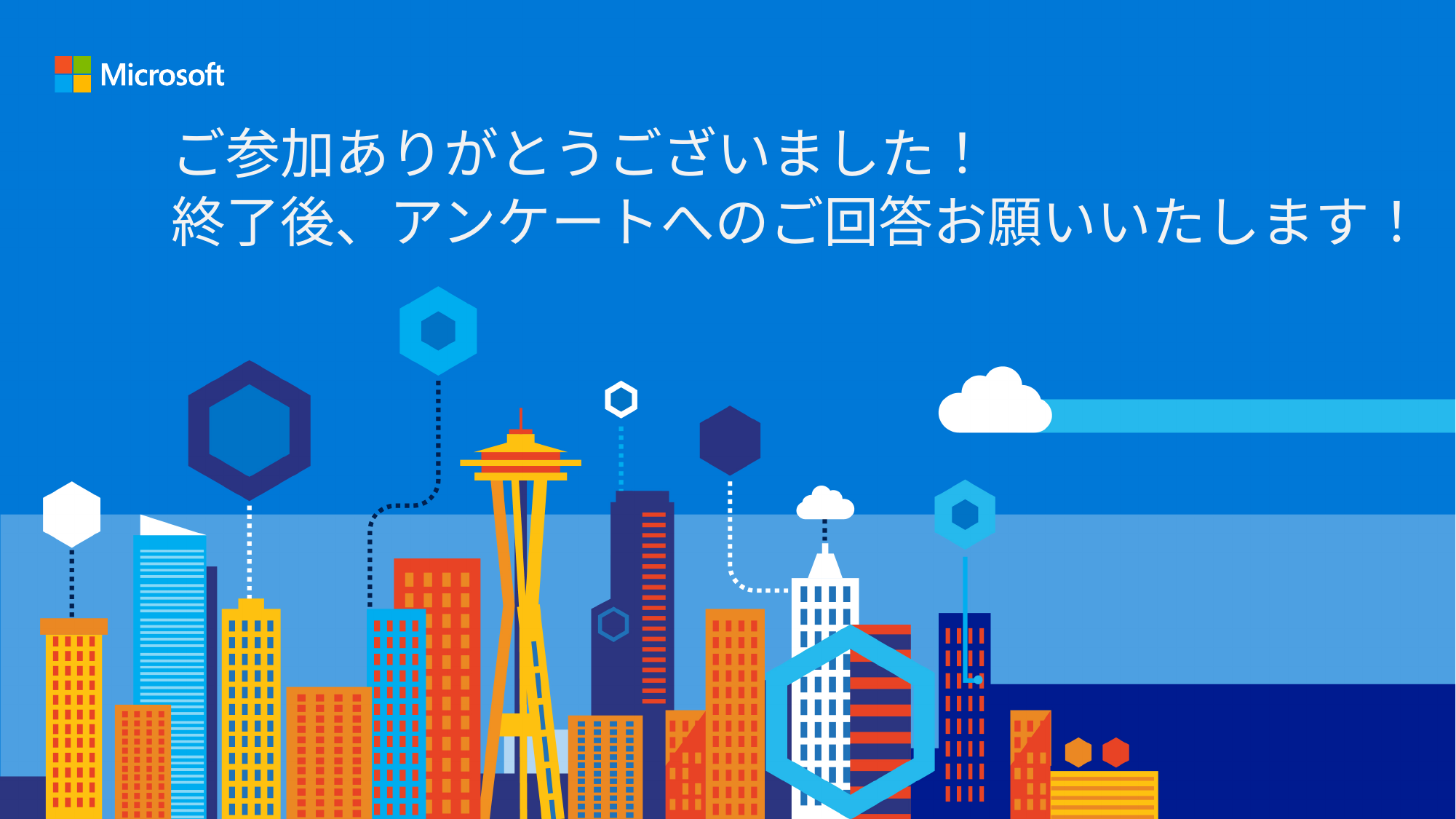

ご参加ありがとうございました！
終了後、アンケートへのご回答お願いいたします！